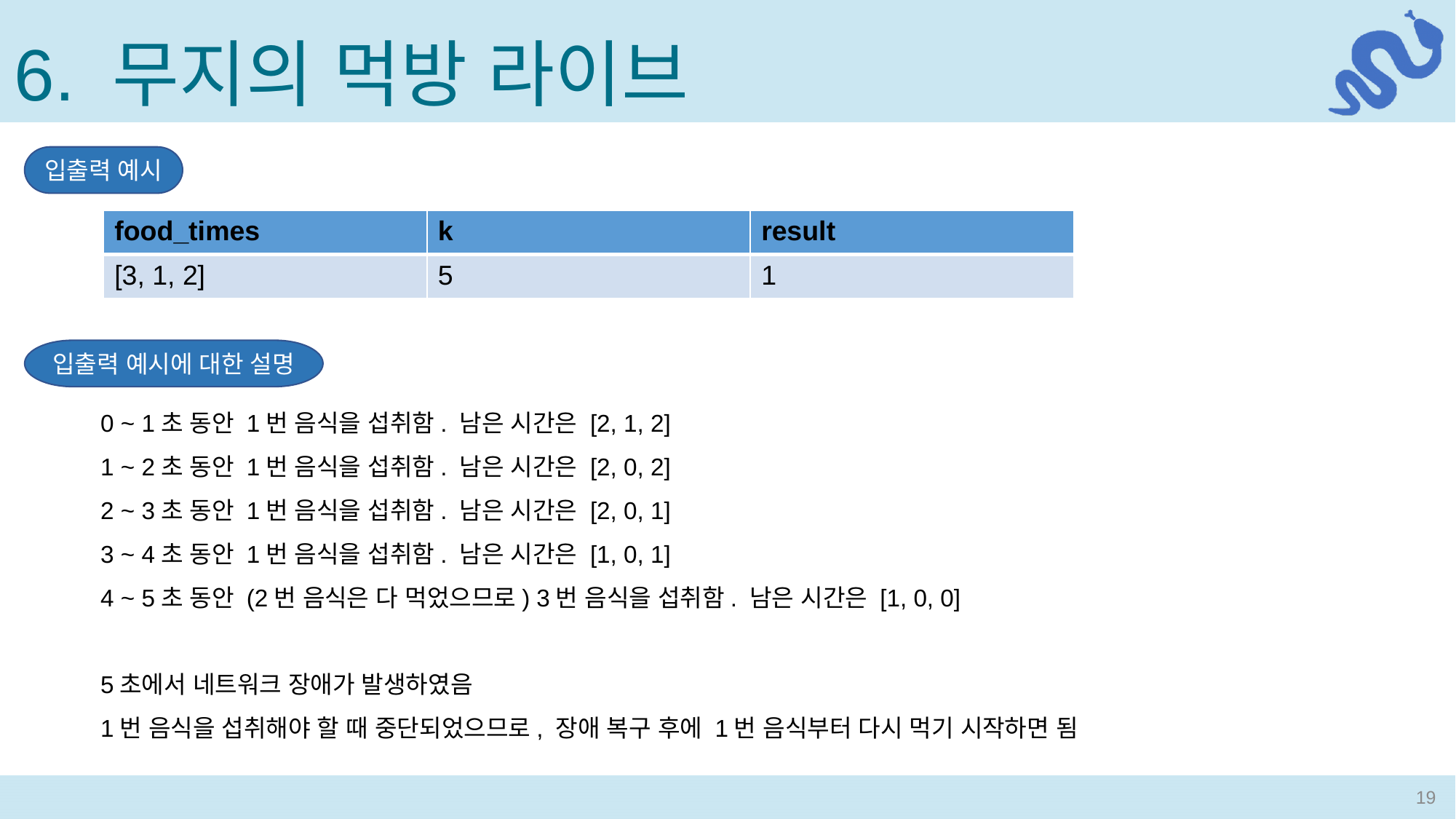

6. 무지의 먹방 라이브
입출력 예시
| food\_times | k | result |
| --- | --- | --- |
| [3, 1, 2] | 5 | 1 |
입출력 예시에 대한 설명
0 ~ 1초 동안 1번 음식을 섭취함. 남은 시간은 [2, 1, 2]
1 ~ 2초 동안 1번 음식을 섭취함. 남은 시간은 [2, 0, 2]
2 ~ 3초 동안 1번 음식을 섭취함. 남은 시간은 [2, 0, 1]
3 ~ 4초 동안 1번 음식을 섭취함. 남은 시간은 [1, 0, 1]
4 ~ 5초 동안 (2번 음식은 다 먹었으므로) 3번 음식을 섭취함. 남은 시간은 [1, 0, 0]

5초에서 네트워크 장애가 발생하였음
1번 음식을 섭취해야 할 때 중단되었으므로, 장애 복구 후에 1번 음식부터 다시 먹기 시작하면 됨
19